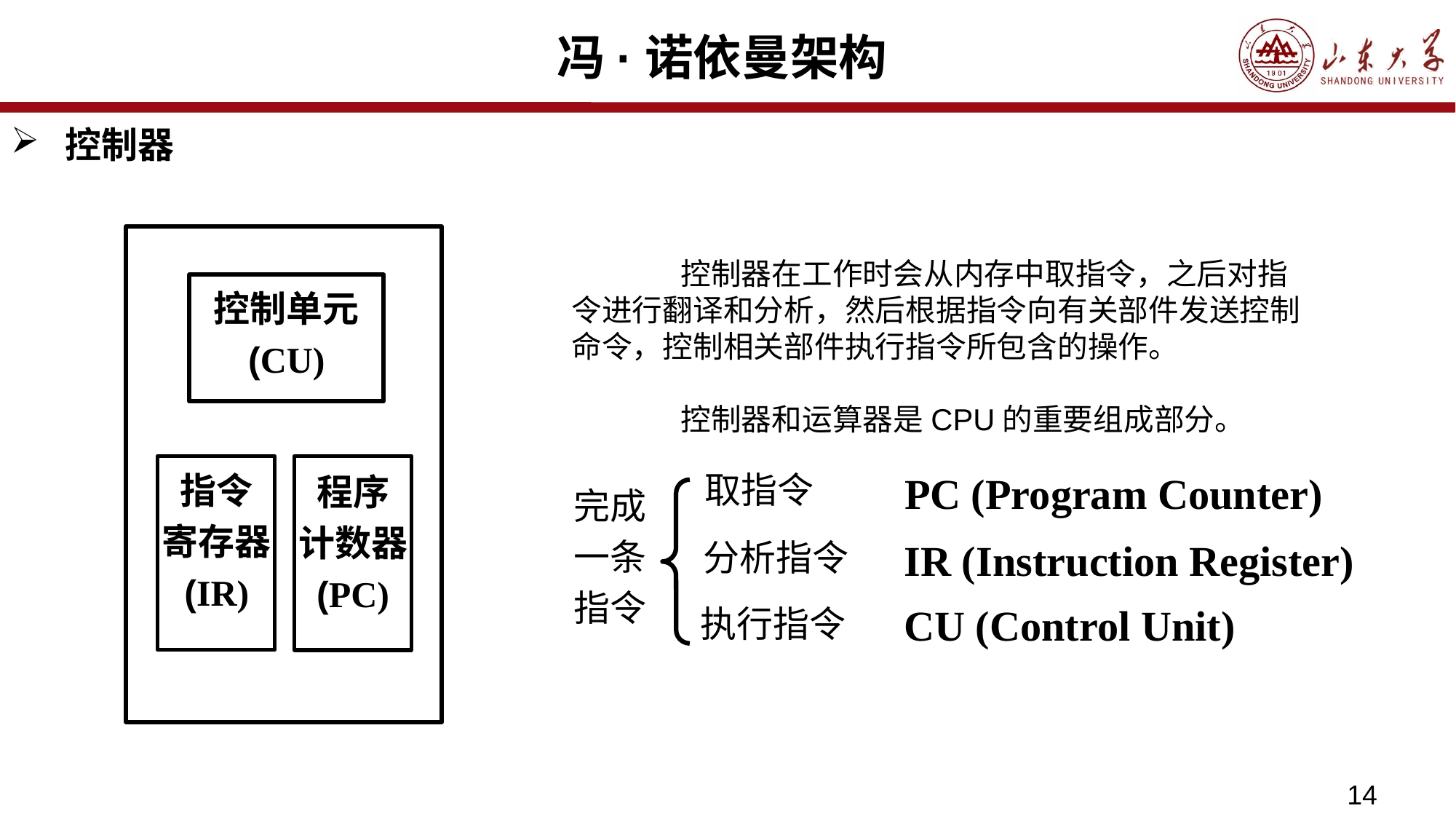

# 冯·诺依曼架构
控制器

控制单元
(CU)

指令
寄存器
(IR)
	控制器在工作时会从内存中取指令，之后对指令进行翻译和分析，然后根据指令向有关部件发送控制命令，控制相关部件执行指令所包含的操作。

	控制器和运算器是CPU的重要组成部分。

PC (Program Counter)
取指令
程序
计数器
(PC)
完成
一条
指令

IR (Instruction Register)
分析指令
CU (Control Unit)
执行指令
14